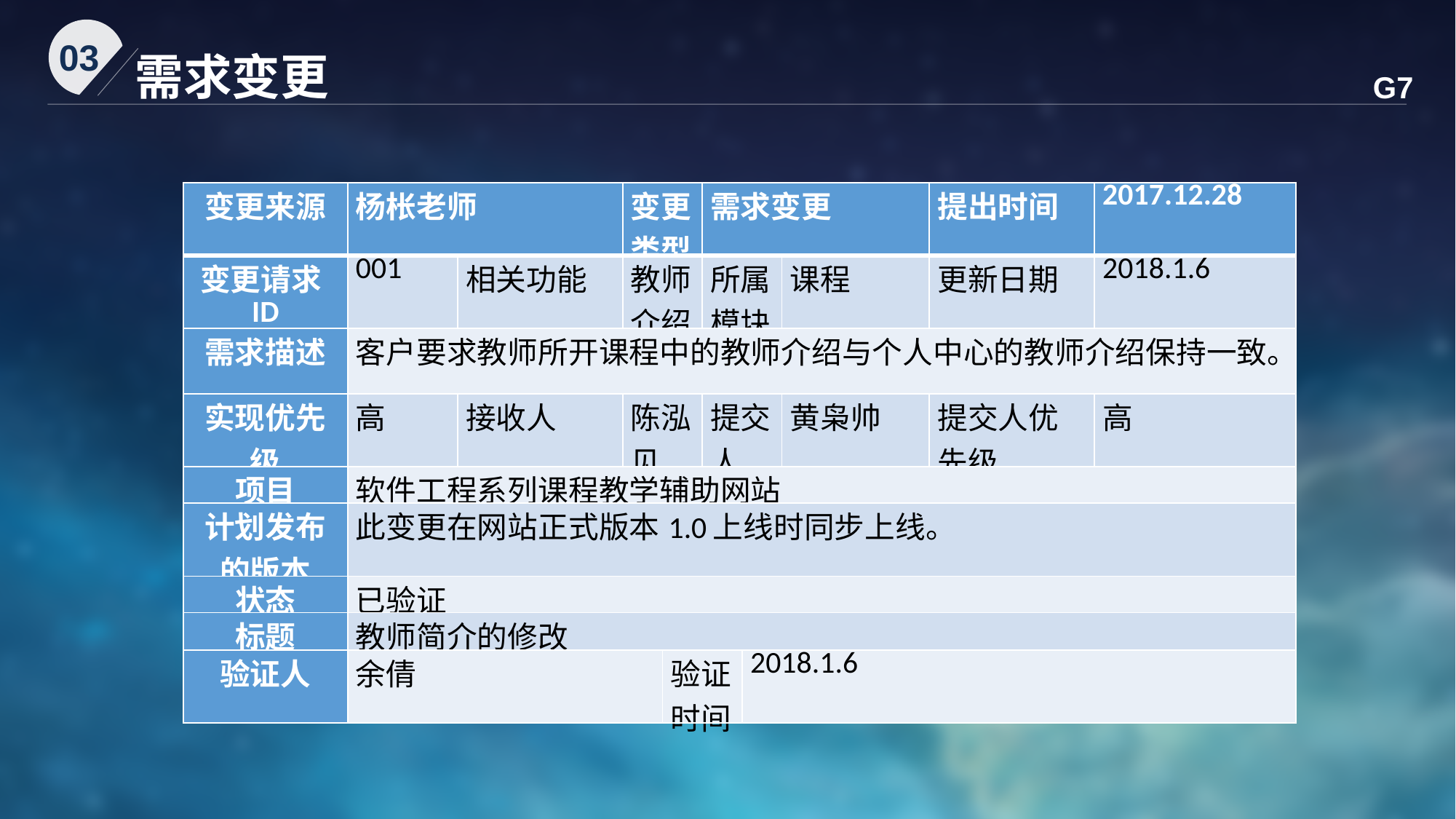

03
需求变更
G7
| 变更来源 | 杨枨老师 |  | 变更类型 |  | 需求变更 |  |  | 提出时间 | 2017.12.28 |
| --- | --- | --- | --- | --- | --- | --- | --- | --- | --- |
| 变更请求ID | 001 | 相关功能 | 教师介绍 |  | 所属模块 |  | 课程 | 更新日期 | 2018.1.6 |
| 需求描述 | 客户要求教师所开课程中的教师介绍与个人中心的教师介绍保持一致。 |  |  |  |  |  |  |  |  |
| 实现优先级 | 高 | 接收人 | 陈泓见 |  | 提交人 |  | 黄枭帅 | 提交人优先级 | 高 |
| 项目 | 软件工程系列课程教学辅助网站 |  |  |  |  |  |  |  |  |
| 计划发布的版本 | 此变更在网站正式版本1.0上线时同步上线。 |  |  |  |  |  |  |  |  |
| 状态 | 已验证 |  |  |  |  |  |  |  |  |
| 标题 | 教师简介的修改 |  |  |  |  |  |  |  |  |
| 验证人 | 余倩 |  |  | 验证时间 |  | 2018.1.6 |  |  |  |